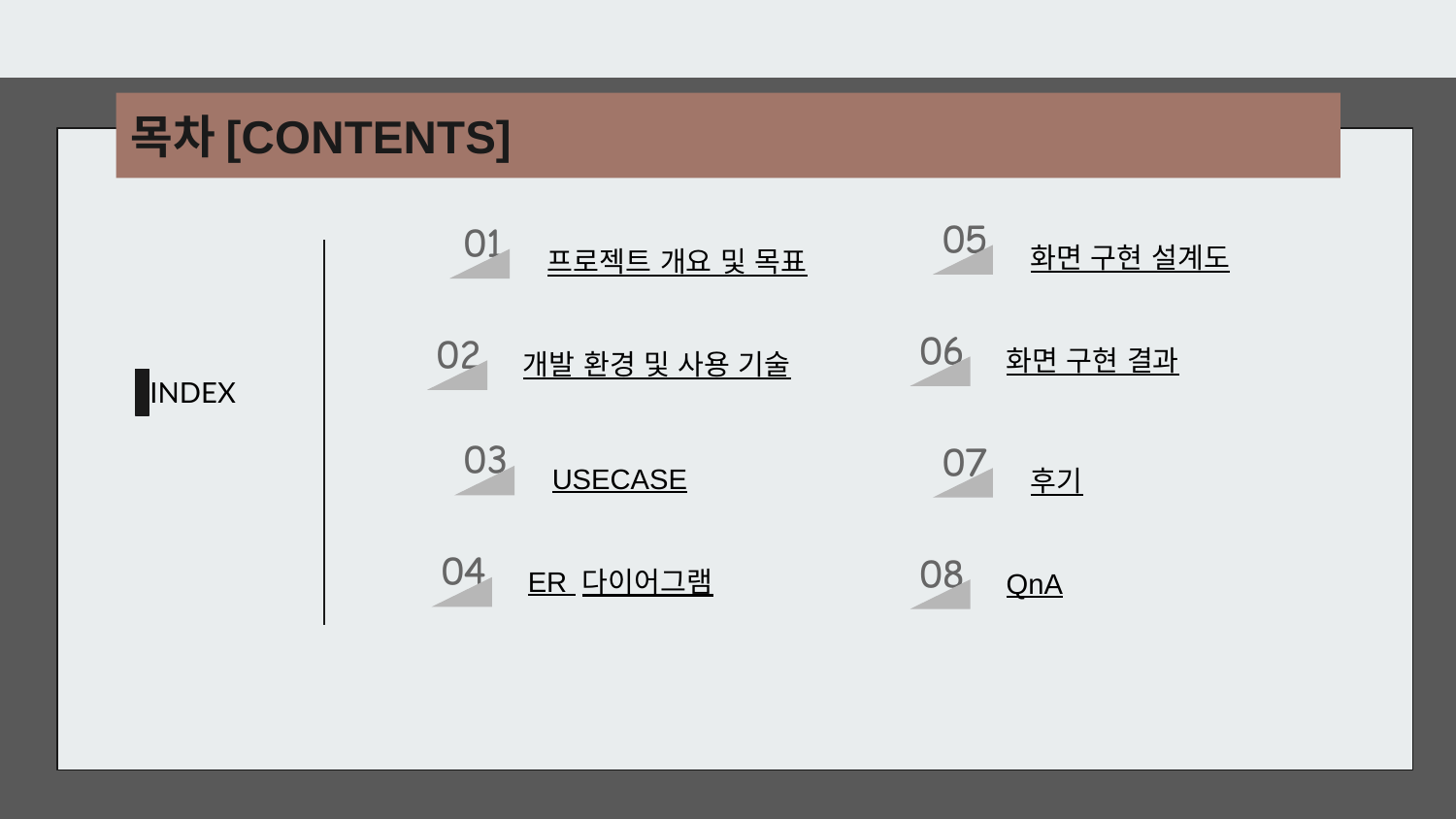

# 목차[CONTENTS]

05
01
화면 구현 설계도
프로젝트 개요 및 목표

06
02
화면 구현 결과
개발 환경 및 사용 기술

INDEX

03
07
USECASE
후기

04
08
ER 다이어그램
QnA